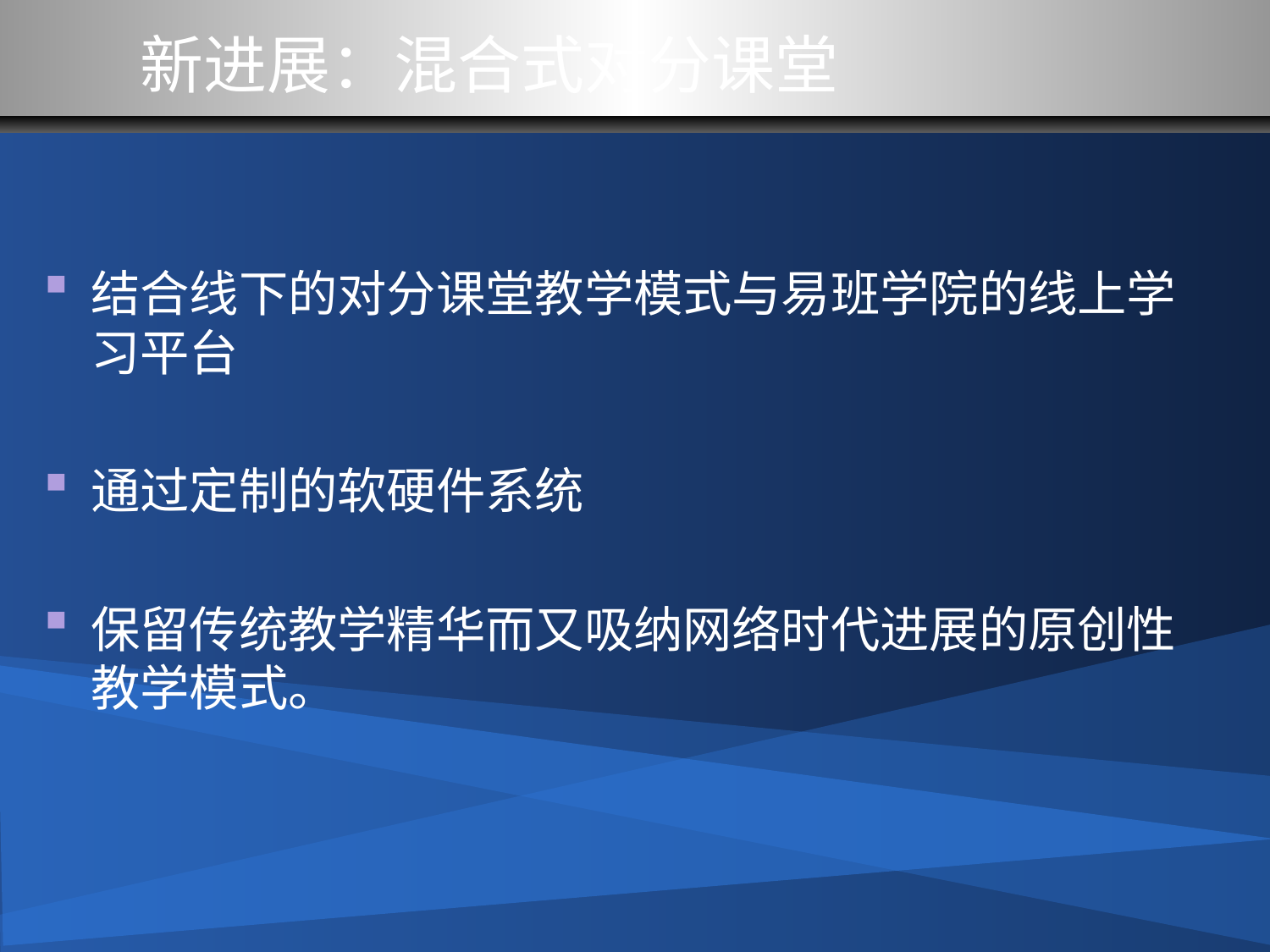

新进展：混合式对分课堂
结合线下的对分课堂教学模式与易班学院的线上学习平台

通过定制的软硬件系统

保留传统教学精华而又吸纳网络时代进展的原创性教学模式。